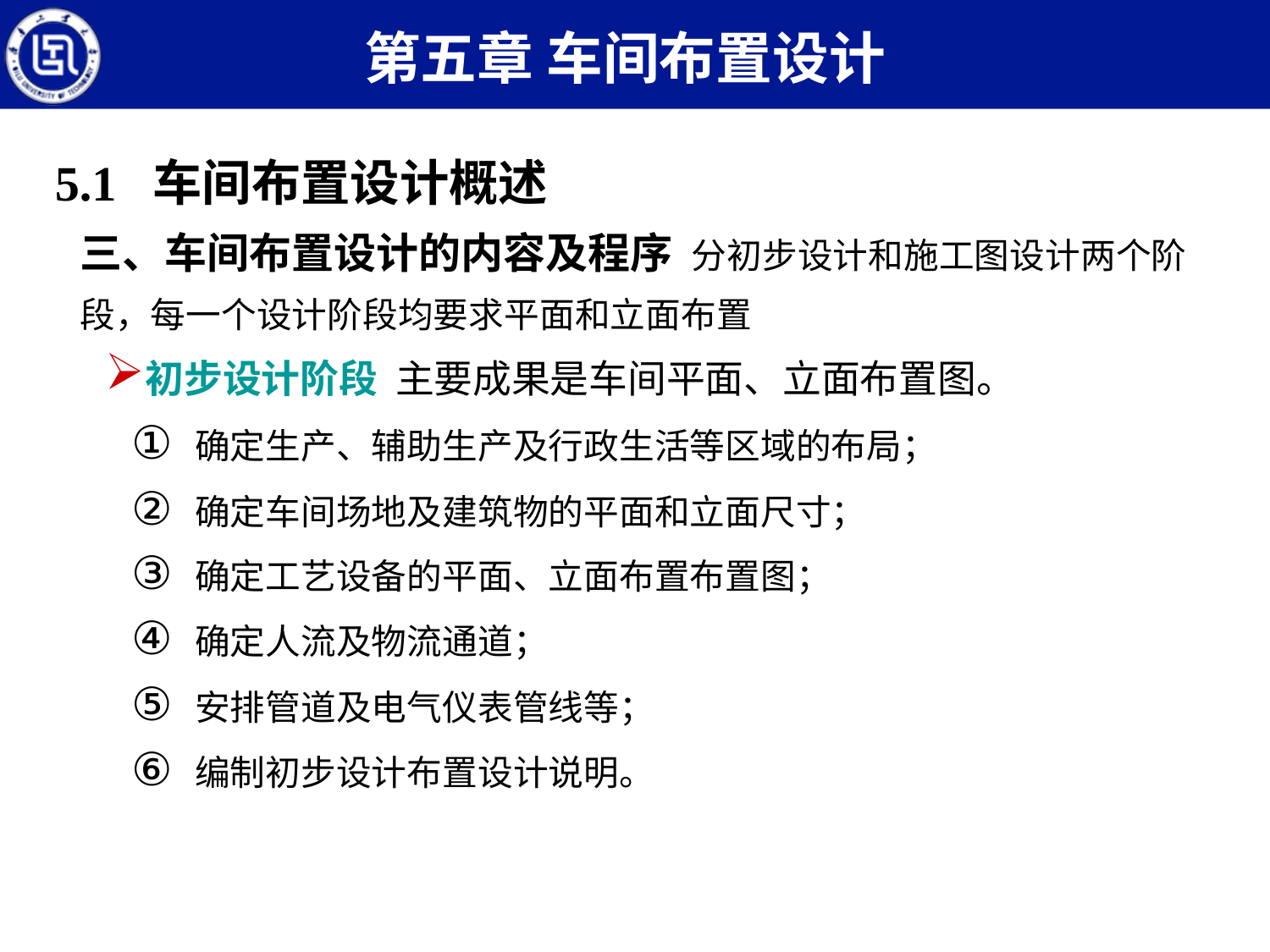

第五章 车间布置设计
5.1  车间布置设计概述
三、车间布置设计的内容及程序  分初步设计和施工图设计两个阶段，每一个设计阶段均要求平面和立面布置
初步设计阶段  主要成果是车间平面、立面布置图。
确定生产、辅助生产及行政生活等区域的布局；
确定车间场地及建筑物的平面和立面尺寸；
确定工艺设备的平面、立面布置布置图；
确定人流及物流通道；
安排管道及电气仪表管线等；
编制初步设计布置设计说明。